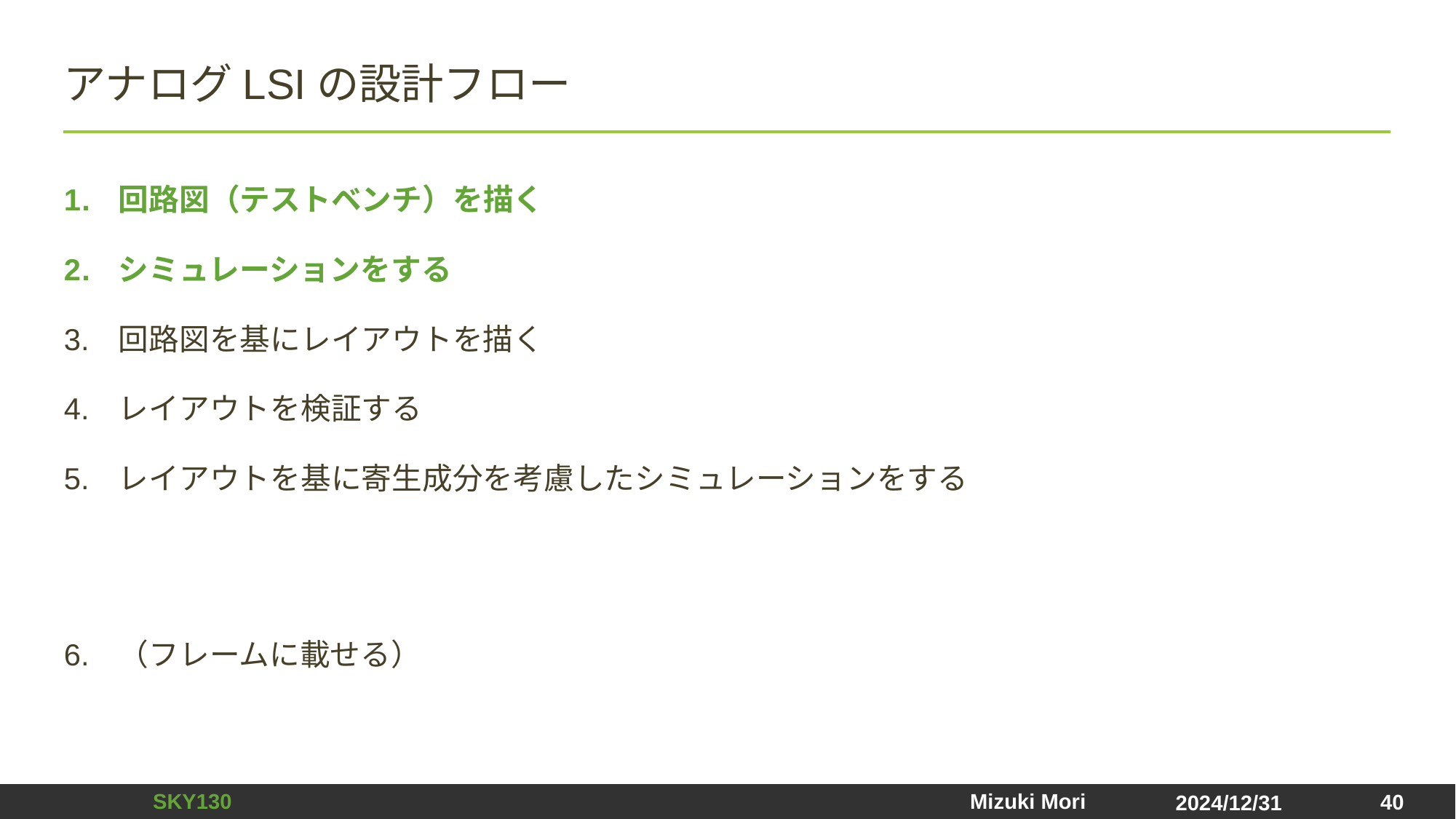

# アナログLSIの設計フロー
回路図（テストベンチ）を描く
シミュレーションをする
回路図を基にレイアウトを描く
レイアウトを検証する
レイアウトを基に寄生成分を考慮したシミュレーションをする

（フレームに載せる）
40
2024/12/31